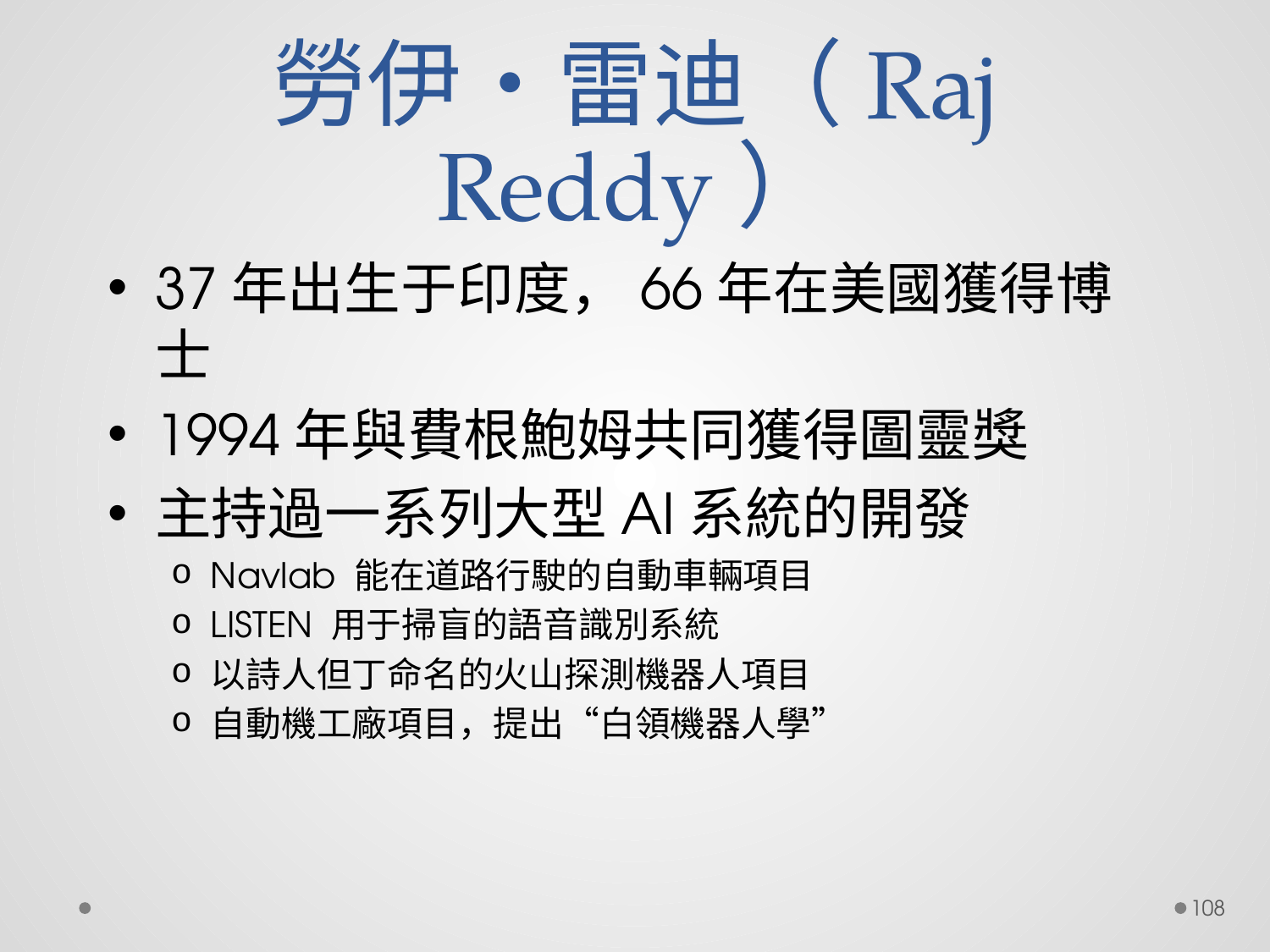

# 勞伊•雷迪（Raj Reddy）
37年出生于印度，66年在美國獲得博士
1994年與費根鮑姆共同獲得圖靈獎
主持過一系列大型AI系統的開發
Navlab 能在道路行駛的自動車輛項目
LISTEN 用于掃盲的語音識別系統
以詩人但丁命名的火山探測機器人項目
自動機工廠項目，提出“白領機器人學”
108